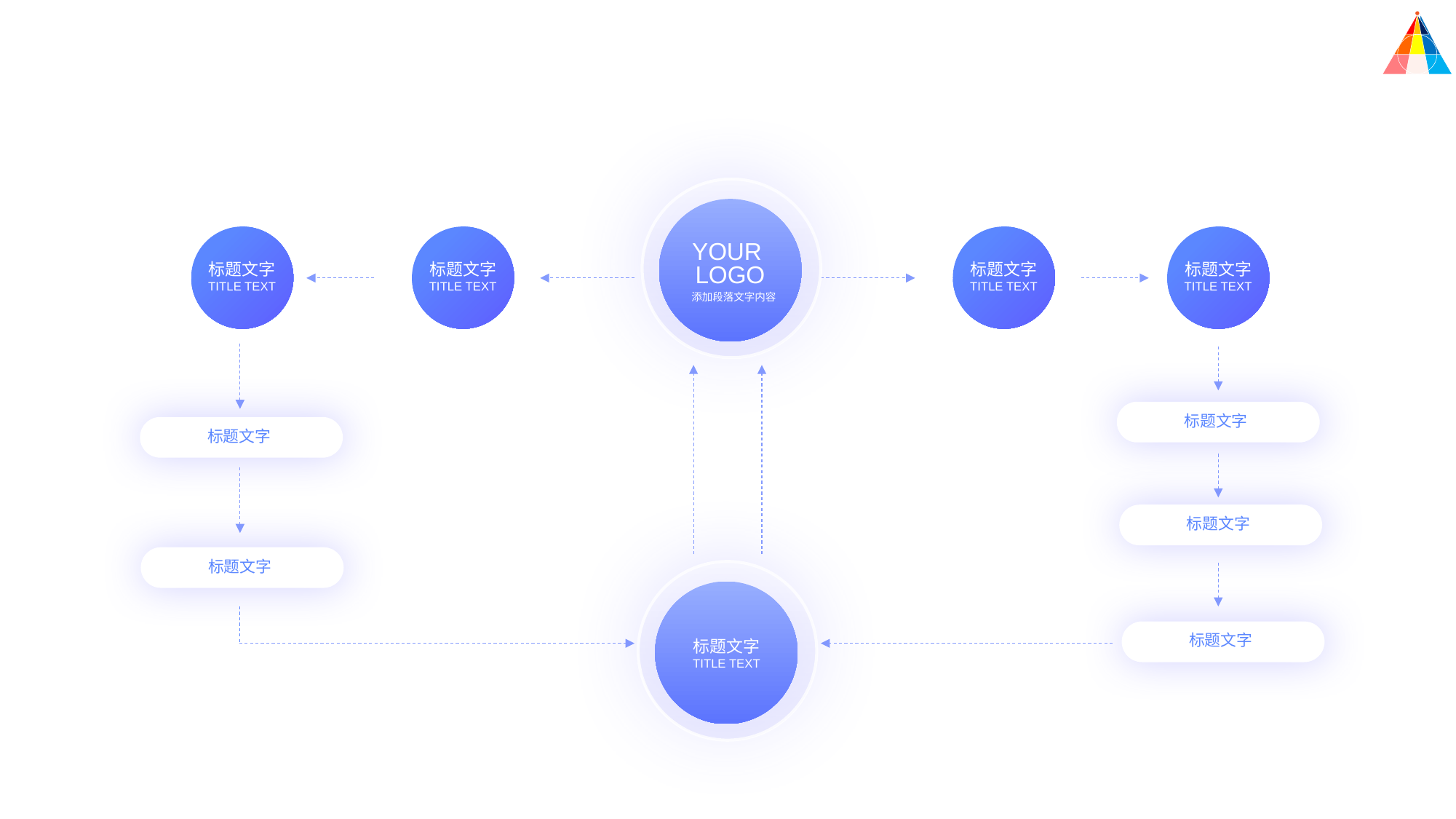

YOUR
LOGO
添加段落文字内容

标题文字
TITLE TEXT

标题文字
TITLE TEXT

标题文字
TITLE TEXT

标题文字
TITLE TEXT

标题文字

标题文字

标题文字

标题文字

标题文字
标题文字
TITLE TEXT